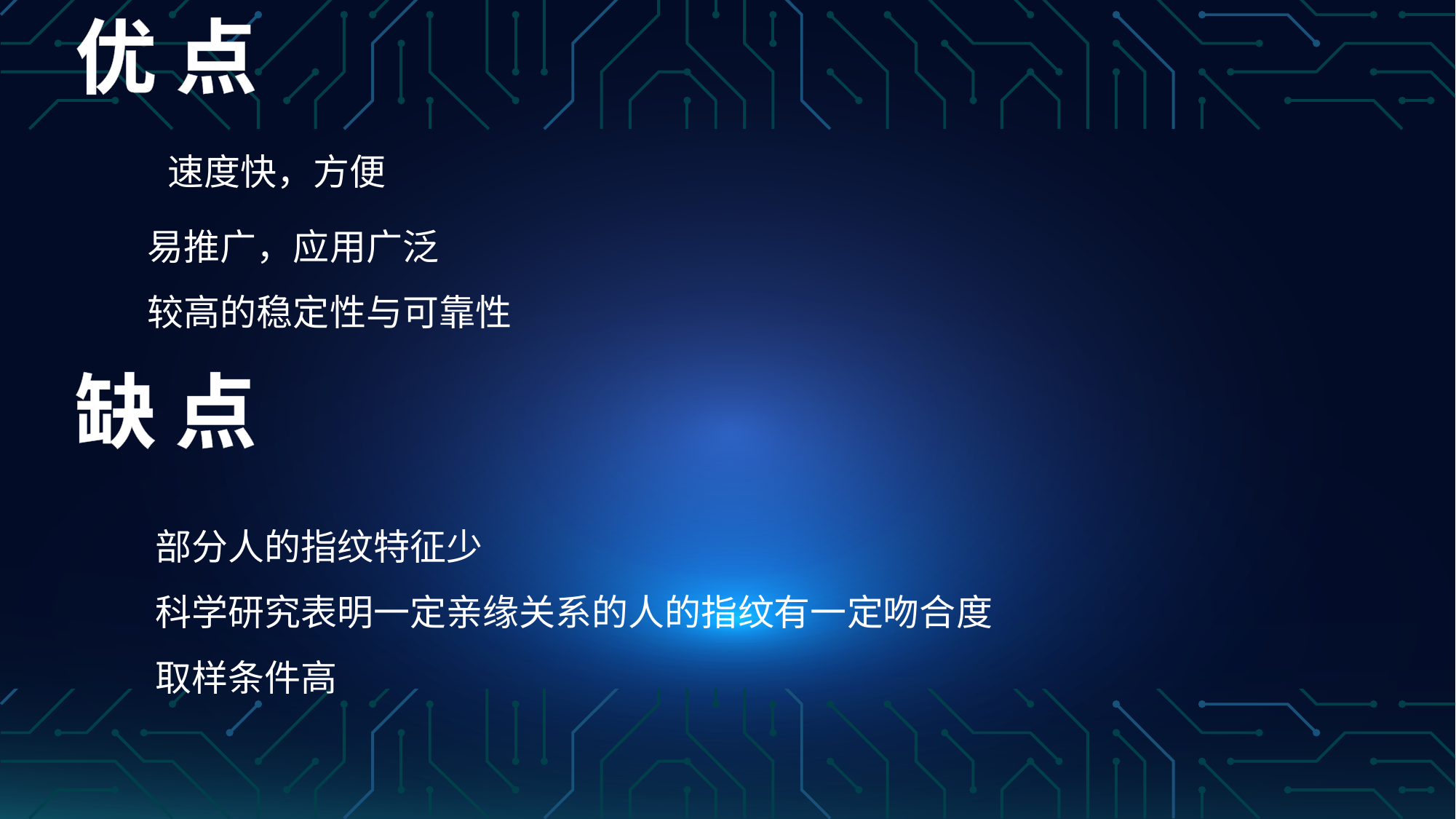

优 点
        速度快，方便
                 易推广，应用广泛
                 较高的稳定性与可靠性
   缺 点

                  部分人的指纹特征少
                  科学研究表明一定亲缘关系的人的指纹有一定吻合度
                  取样条件高